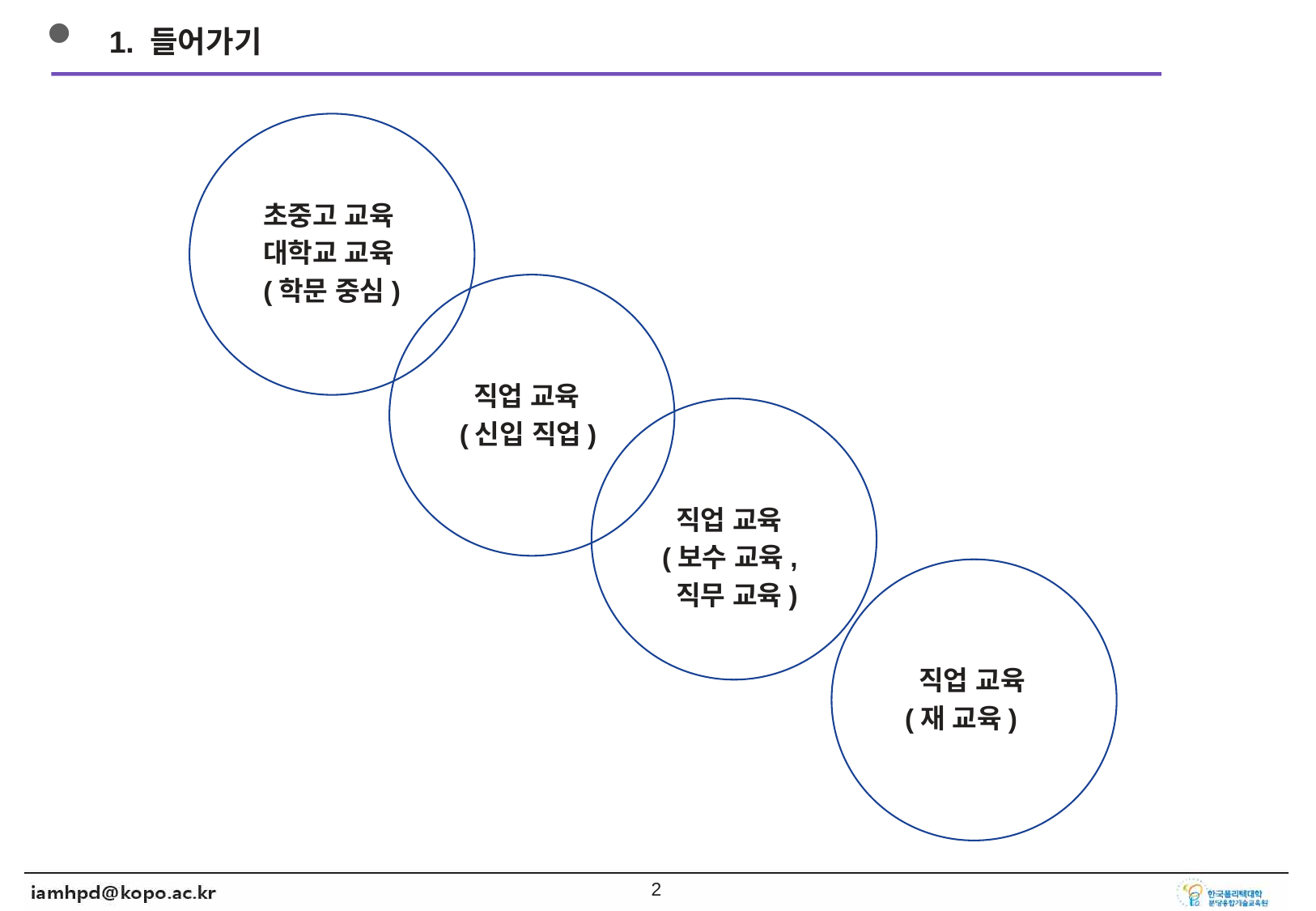

1. 들어가기

초중고 교육
대학교 교육
(학문 중심)

 직업 교육
(신입 직업)

 직업 교육
(보수 교육,
 직무 교육)

 직업 교육
(재 교육)
2